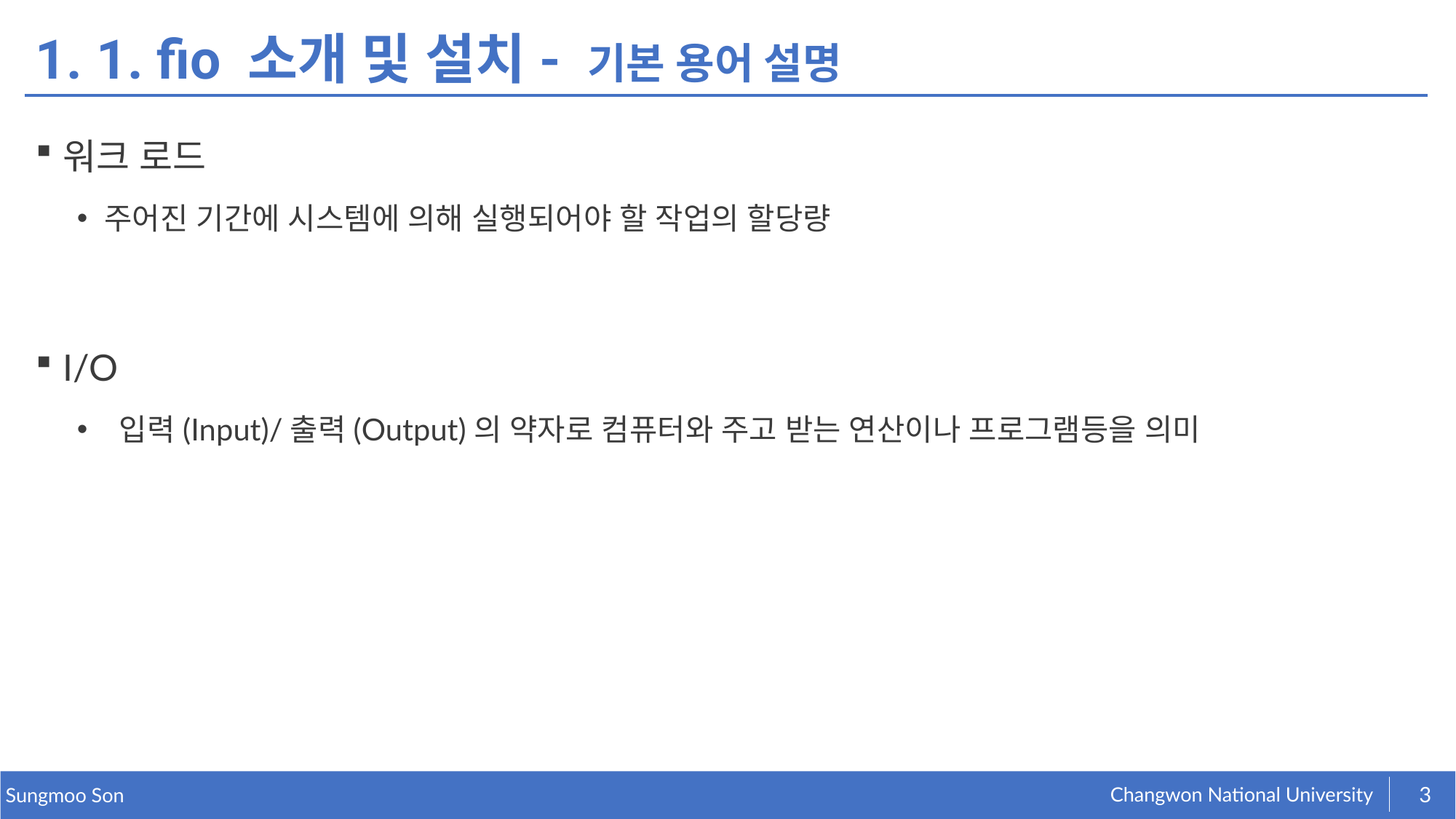

# 1. 1. fio 소개 및 설치- 기본 용어 설명
워크 로드
주어진 기간에 시스템에 의해 실행되어야 할 작업의 할당량

I/O
 입력(Input)/출력(Output)의 약자로 컴퓨터와 주고 받는 연산이나 프로그램등을 의미

3